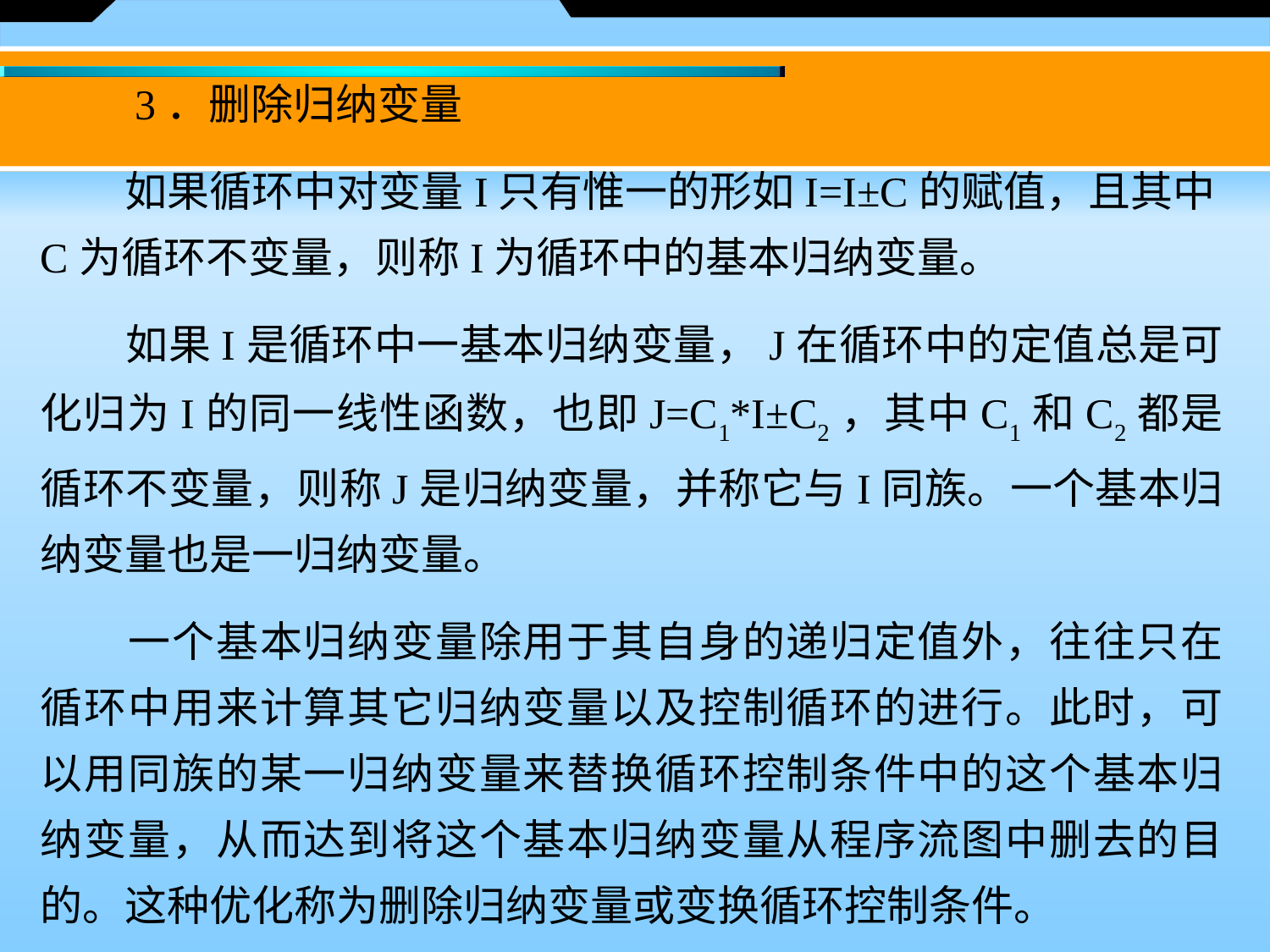

3．删除归纳变量
　　如果循环中对变量I只有惟一的形如I=I±C的赋值，且其中C为循环不变量，则称I为循环中的基本归纳变量。
　　如果I是循环中一基本归纳变量，J在循环中的定值总是可化归为I的同一线性函数，也即J=C1*I±C2，其中C1和C2都是循环不变量，则称J是归纳变量，并称它与I同族。一个基本归纳变量也是一归纳变量。
　　一个基本归纳变量除用于其自身的递归定值外，往往只在循环中用来计算其它归纳变量以及控制循环的进行。此时，可以用同族的某一归纳变量来替换循环控制条件中的这个基本归纳变量，从而达到将这个基本归纳变量从程序流图中删去的目的。这种优化称为删除归纳变量或变换循环控制条件。